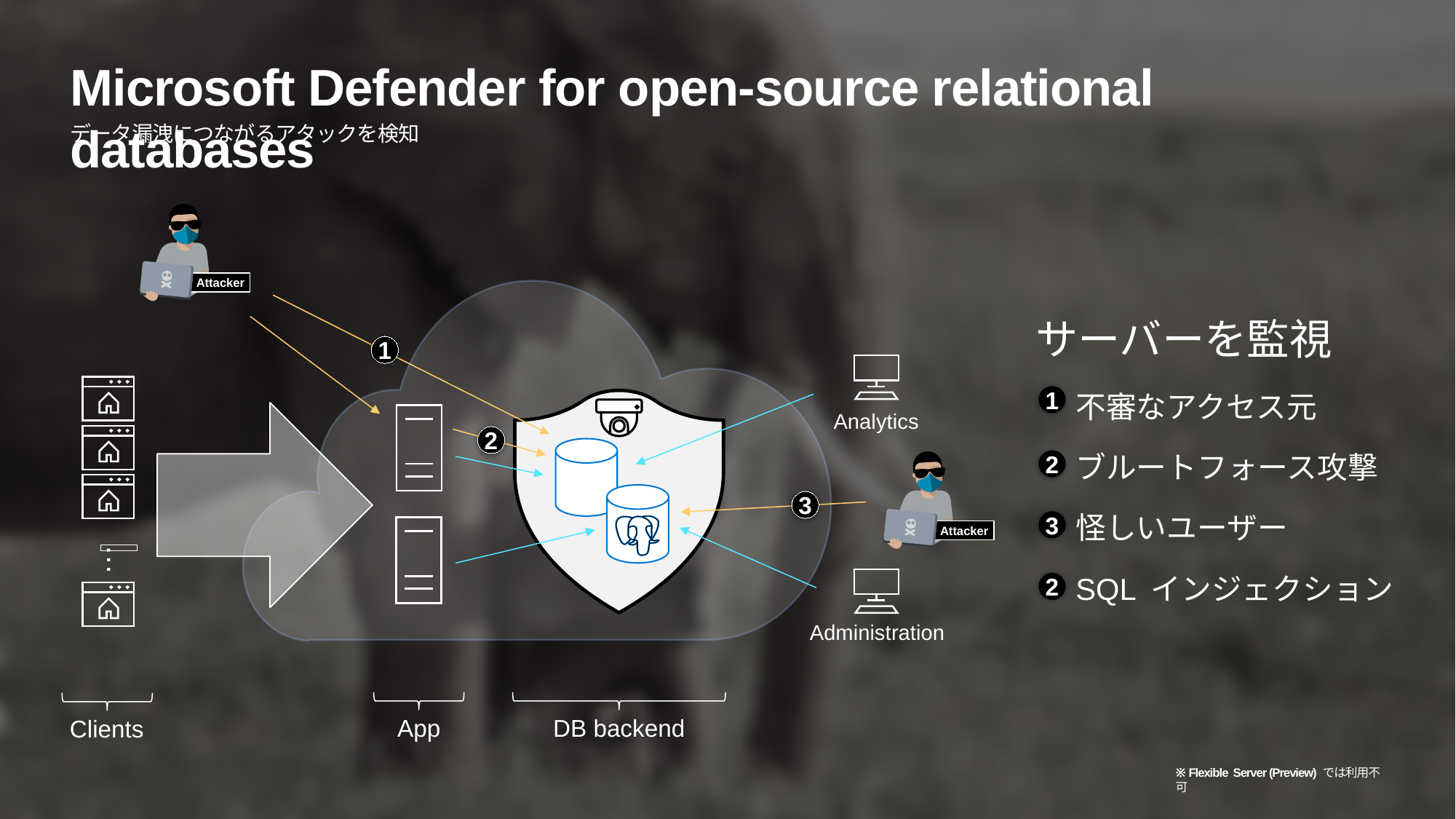

# Microsoft Defender for open-source relational databases
データ漏洩につながるアタックを検知

Attacker

サーバーを監視
不審なアクセス元
ブルートフォース攻撃
怪しいユーザー
SQL インジェクション
1

Analytics

…

1

2
My
2

Attacker

3
3

Administration
2

App

DB backend

Clients
※ Flexible  Server (Preview) では利用不可